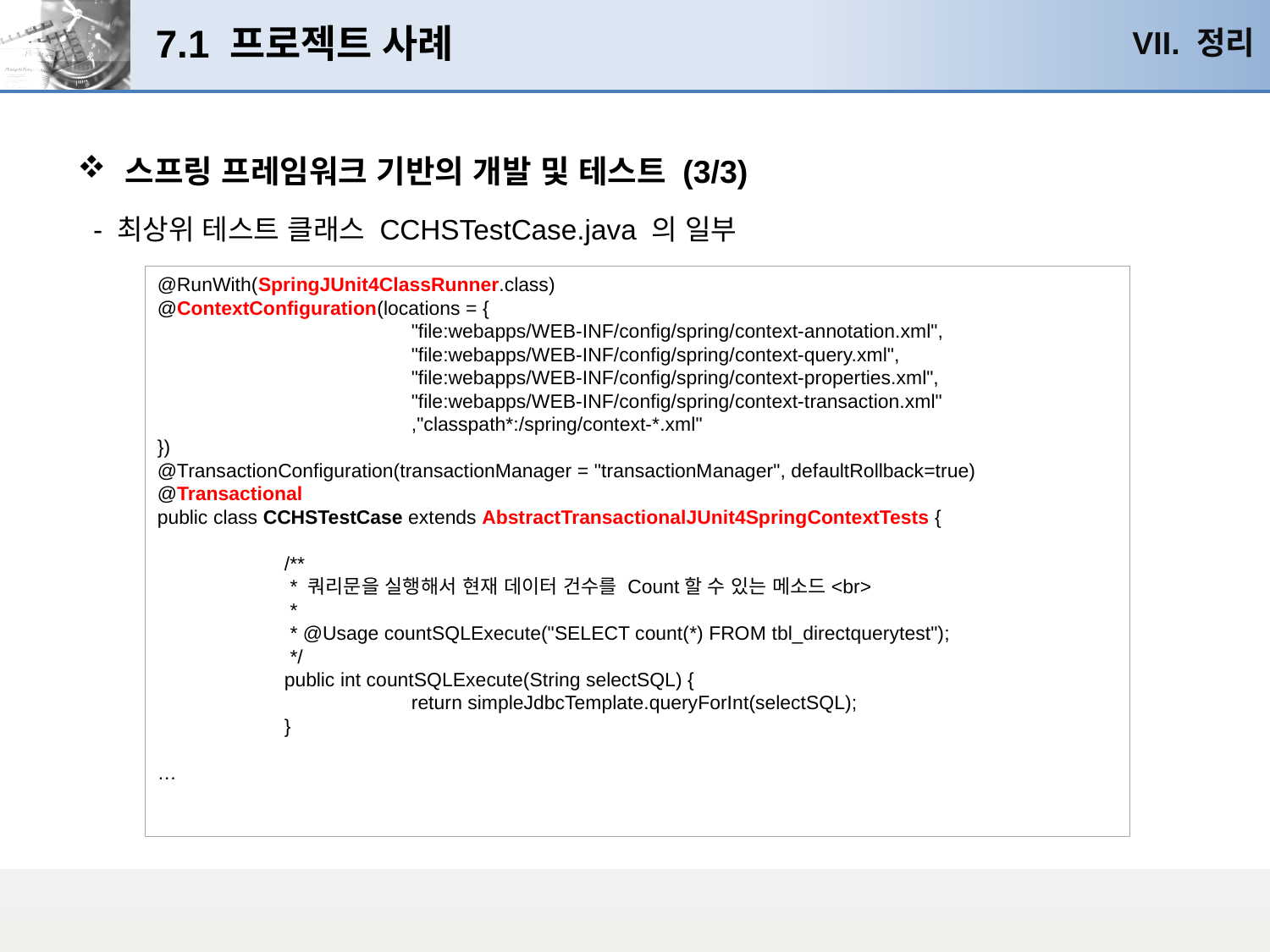

# 7.1 프로젝트 사례
VII. 정리
스프링 프레임워크 기반의 개발 및 테스트 (3/3)
  - 최상위 테스트 클래스 CCHSTestCase.java 의 일부
@RunWith(SpringJUnit4ClassRunner.class)
@ContextConfiguration(locations = {
		"file:webapps/WEB-INF/config/spring/context-annotation.xml",
		"file:webapps/WEB-INF/config/spring/context-query.xml",
		"file:webapps/WEB-INF/config/spring/context-properties.xml",
		"file:webapps/WEB-INF/config/spring/context-transaction.xml"
		,"classpath*:/spring/context-*.xml"
})
@TransactionConfiguration(transactionManager = "transactionManager", defaultRollback=true)
@Transactional
public class CCHSTestCase extends AbstractTransactionalJUnit4SpringContextTests {

	/**
	 * 쿼리문을 실행해서 현재 데이터 건수를 Count할 수 있는 메소드<br>
	 *
	 * @Usage countSQLExecute("SELECT count(*) FROM tbl_directquerytest");
	 */
	public int countSQLExecute(String selectSQL) {
		return simpleJdbcTemplate.queryForInt(selectSQL);
	}

…